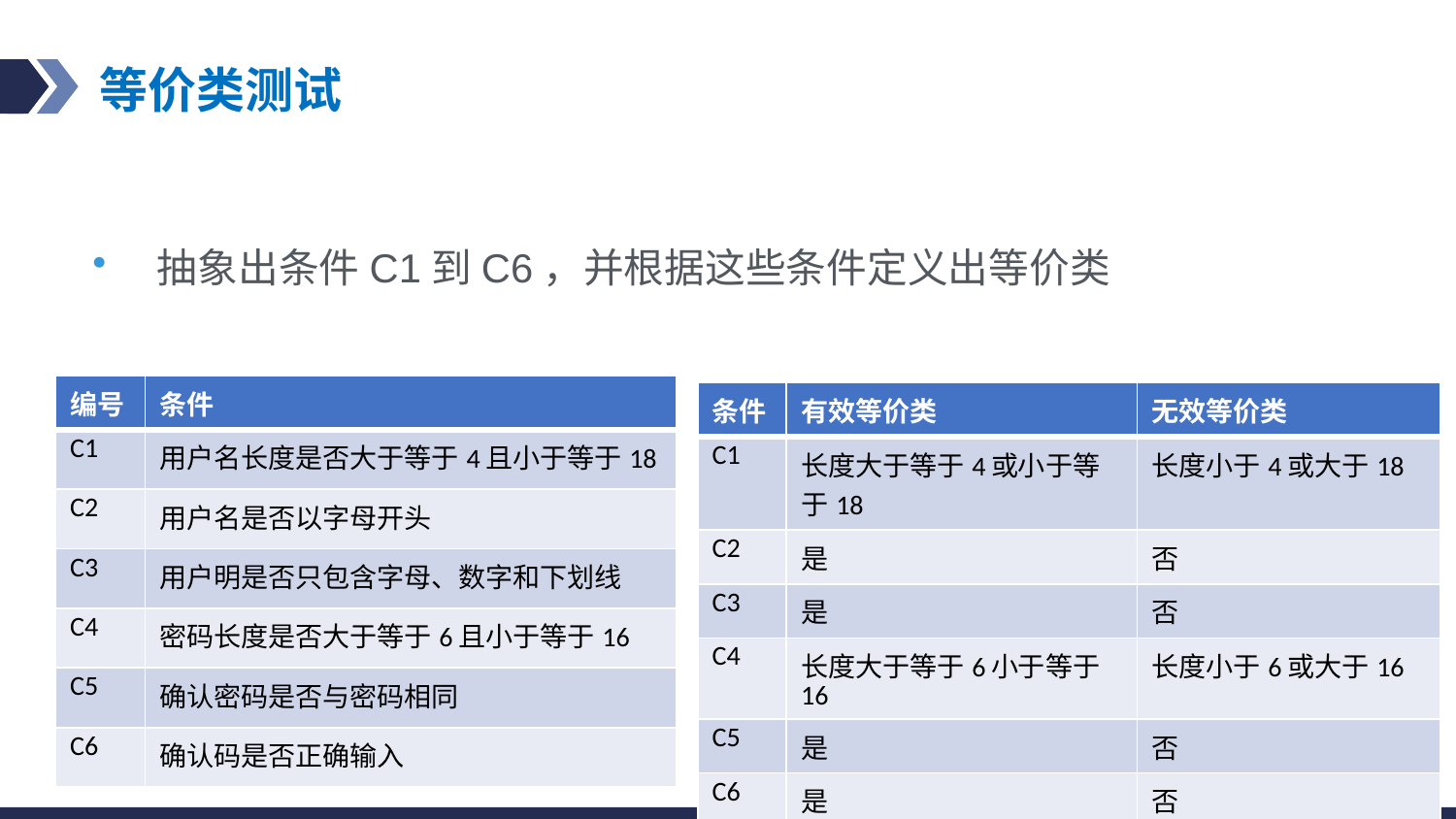

# 等价类测试
抽象出条件C1到C6，并根据这些条件定义出等价类
| 编号 | 条件 |
| --- | --- |
| C1 | 用户名长度是否大于等于4且小于等于18 |
| C2 | 用户名是否以字母开头 |
| C3 | 用户明是否只包含字母、数字和下划线 |
| C4 | 密码长度是否大于等于6且小于等于16 |
| C5 | 确认密码是否与密码相同 |
| C6 | 确认码是否正确输入 |
| 条件 | 有效等价类 | 无效等价类 |
| --- | --- | --- |
| C1 | 长度大于等于4或小于等于18 | 长度小于4或大于18 |
| C2 | 是 | 否 |
| C3 | 是 | 否 |
| C4 | 长度大于等于6小于等于16 | 长度小于6或大于16 |
| C5 | 是 | 否 |
| C6 | 是 | 否 |